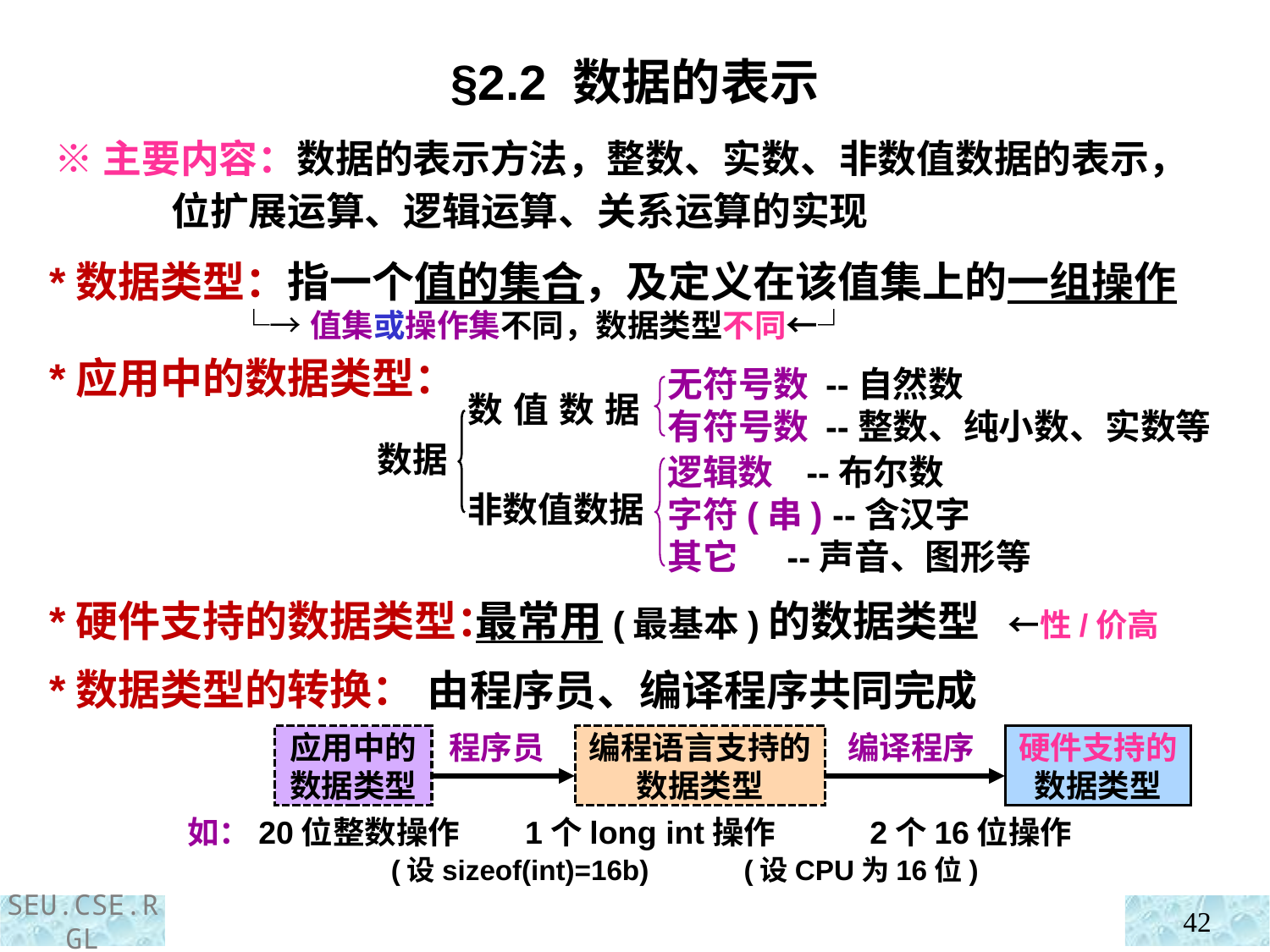

§2.2 数据的表示
  ※主要内容：数据的表示方法，整数、实数、非数值数据的表示，
              位扩展运算、逻辑运算、关系运算的实现
 *数据类型：指一个值的集合，及定义在该值集上的一组操作
                            └→值集或操作集不同，数据类型不同←┘
 *应用中的数据类型：

 *硬件支持的数据类型：
 *数据类型的转换：
无符号数 --自然数
有符号数 --整数、纯小数、实数等

数值数据

数据
逻辑数   --布尔数
字符(串) --含汉字
其它     --声音、图形等

非数值数据
    最常用(最基本)的数据类型   ←性/价高
由程序员、编译程序共同完成
应用中的
数据类型
程序员
编程语言支持的
数据类型
编译程序
硬件支持的
数据类型

如：20位整数操作        1个long int操作            2个16位操作
                          (设sizeof(int)=16b)             (设CPU为16位)
42